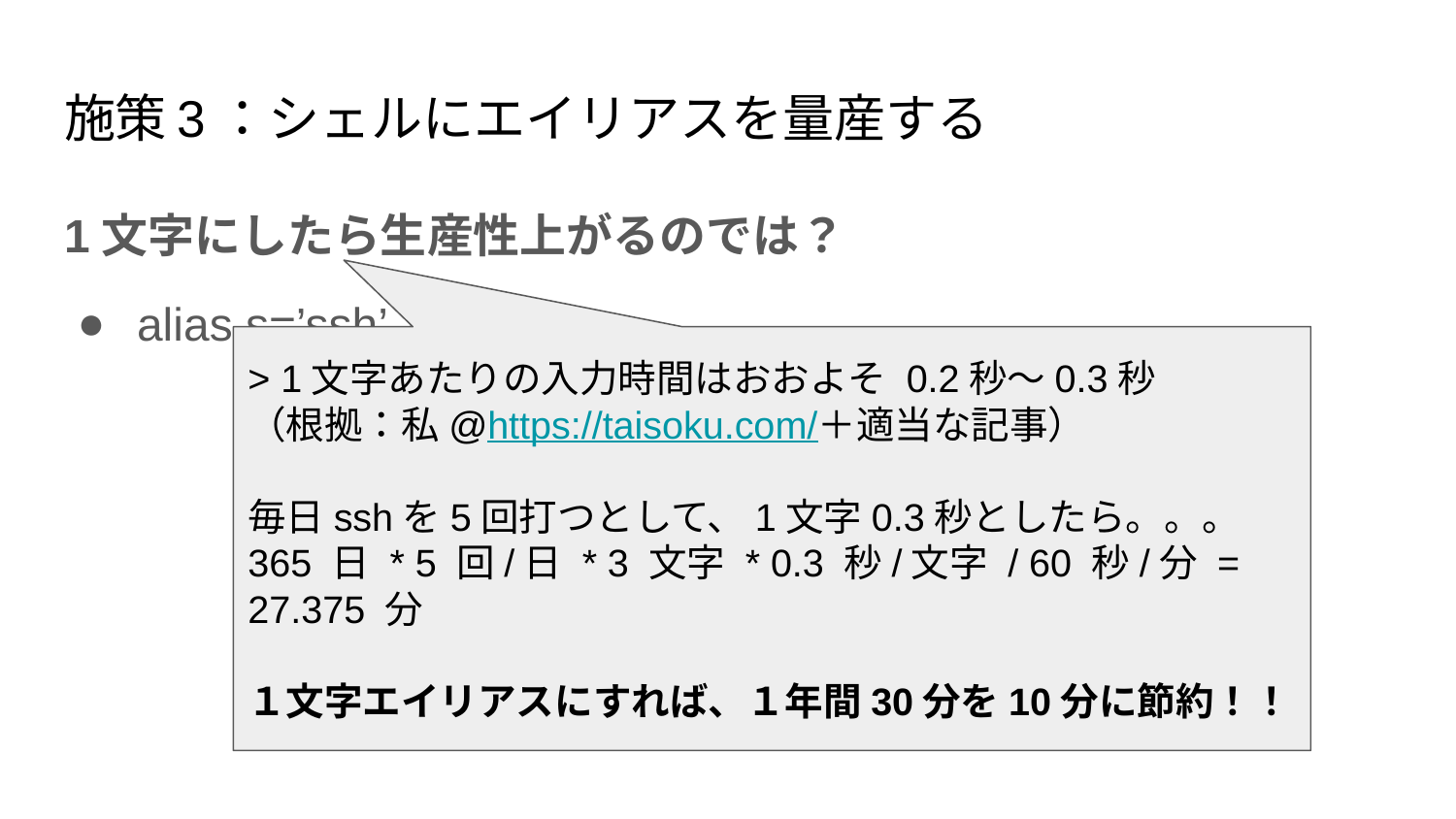

# 施策3：シェルにエイリアスを量産する

1文字にしたら生産性上がるのでは？
alias s=’ssh’
> 1文字あたりの入力時間はおおよそ 0.2秒～0.3秒
（根拠：私@https://taisoku.com/＋適当な記事）

毎日sshを5回打つとして、1文字0.3秒としたら。。。
365 日 * 5 回/日 * 3 文字 * 0.3 秒/文字 / 60 秒/分 = 27.375 分

１文字エイリアスにすれば、１年間30分を10分に節約！！